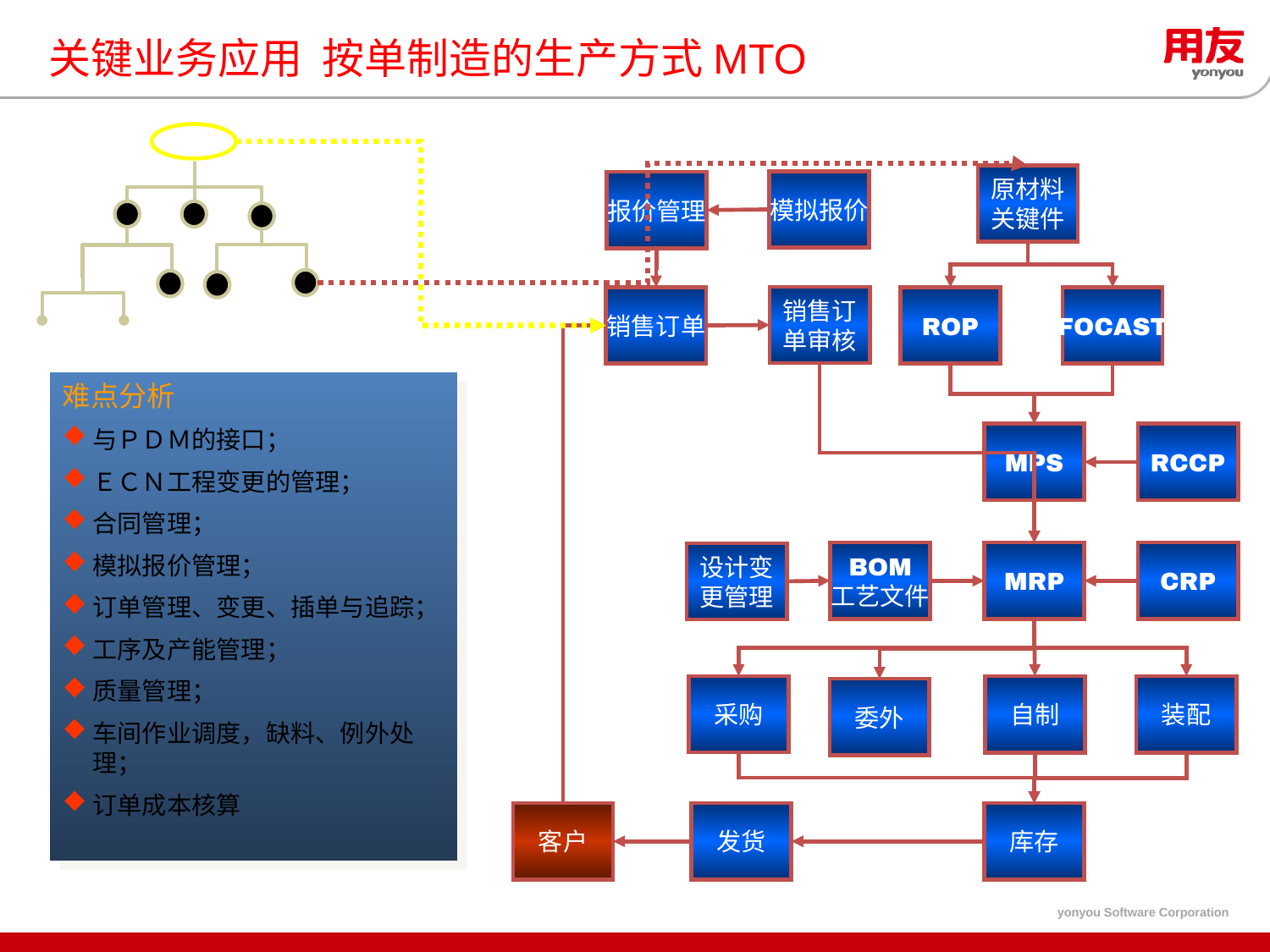

关键业务应用  按单制造的生产方式MTO

原材料
关键件
模拟报价
报价管理
销售订
单审核
销售订单
ROP
FOCAST
难点分析
与ＰＤＭ的接口；
ＥＣＮ工程变更的管理；
合同管理；
模拟报价管理；
订单管理、变更、插单与追踪；
工序及产能管理；
质量管理；
车间作业调度，缺料、例外处理；
订单成本核算
MPS
RCCP
BOM
工艺文件
MRP
CRP
设计变
更管理
采购
自制
装配
委外
客户
发货
库存